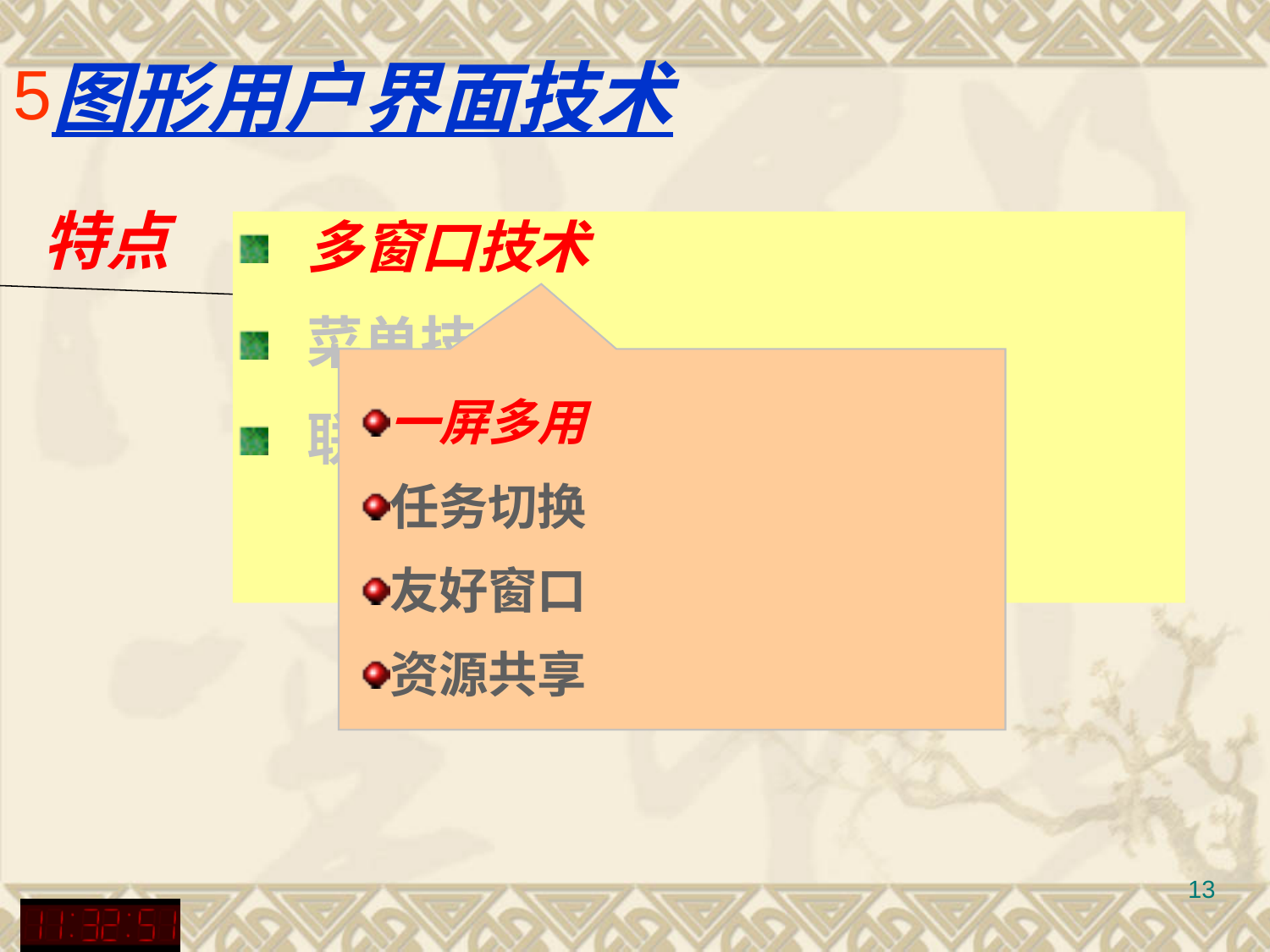

# 图形用户界面技术
特点
  多窗口技术
  菜单技术
  联机帮助技术

一屏多用
任务切换
友好窗口
资源共享
13